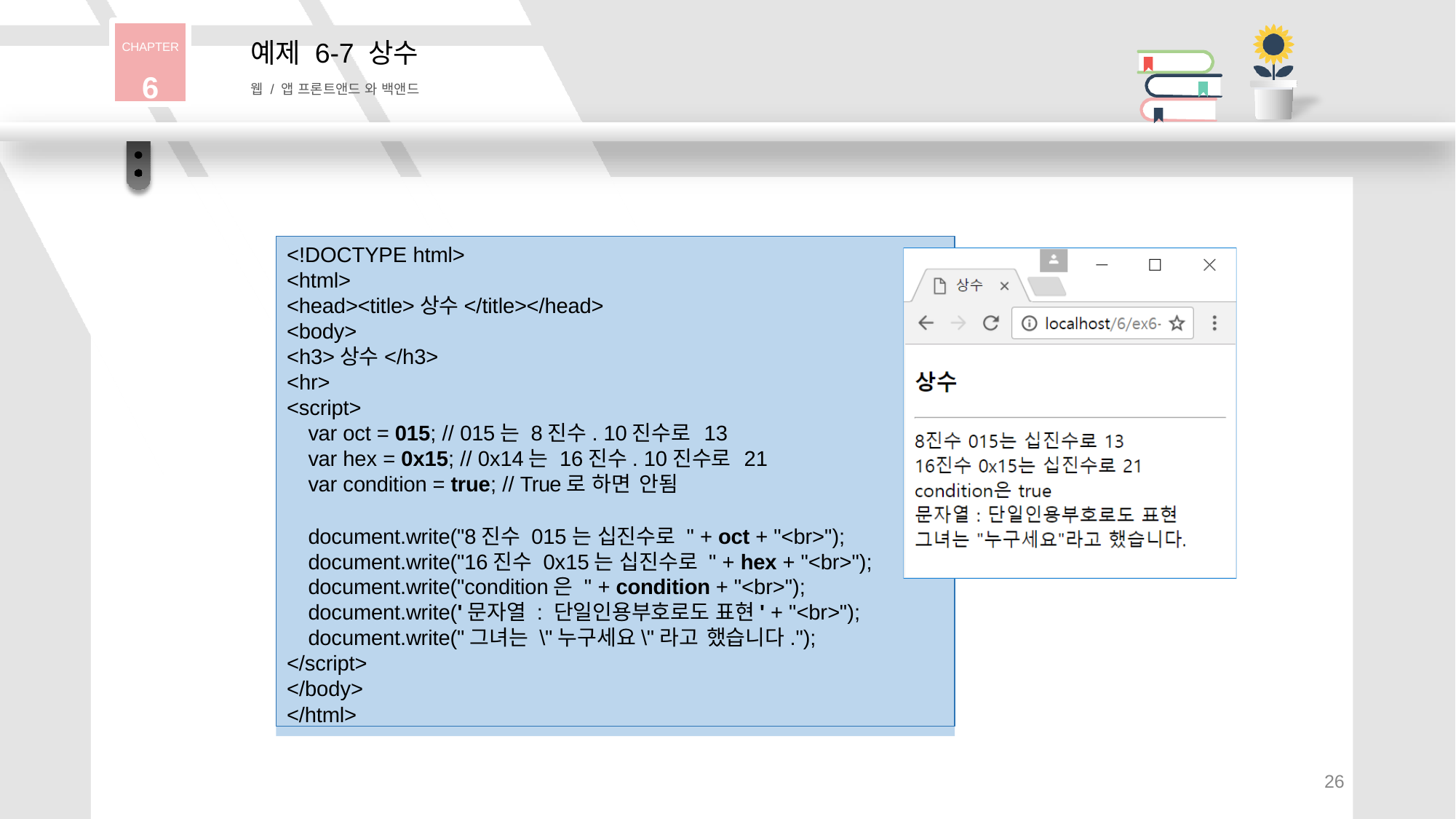

CHAPTER

6

# 예제 6-7 상수

웹 / 앱 프론트앤드 와 백앤드

<!DOCTYPE html>
<html>
<head><title>상수</title></head>
<body>
<h3>상수</h3>
<hr>
<script>
var oct = 015; // 015는 8진수. 10진수로 13
var hex = 0x15; // 0x14는 16진수. 10진수로 21
var condition = true; // True로 하면 안됨

document.write("8진수 015는 십진수로 " + oct + "<br>");  document.write("16진수 0x15는 십진수로 " + hex + "<br>");  document.write("condition은 " + condition + "<br>");  document.write('문자열 : 단일인용부호로도 표현' + "<br>");  document.write("그녀는 \"누구세요\"라고 했습니다.");
</script>
</body>
</html>

26